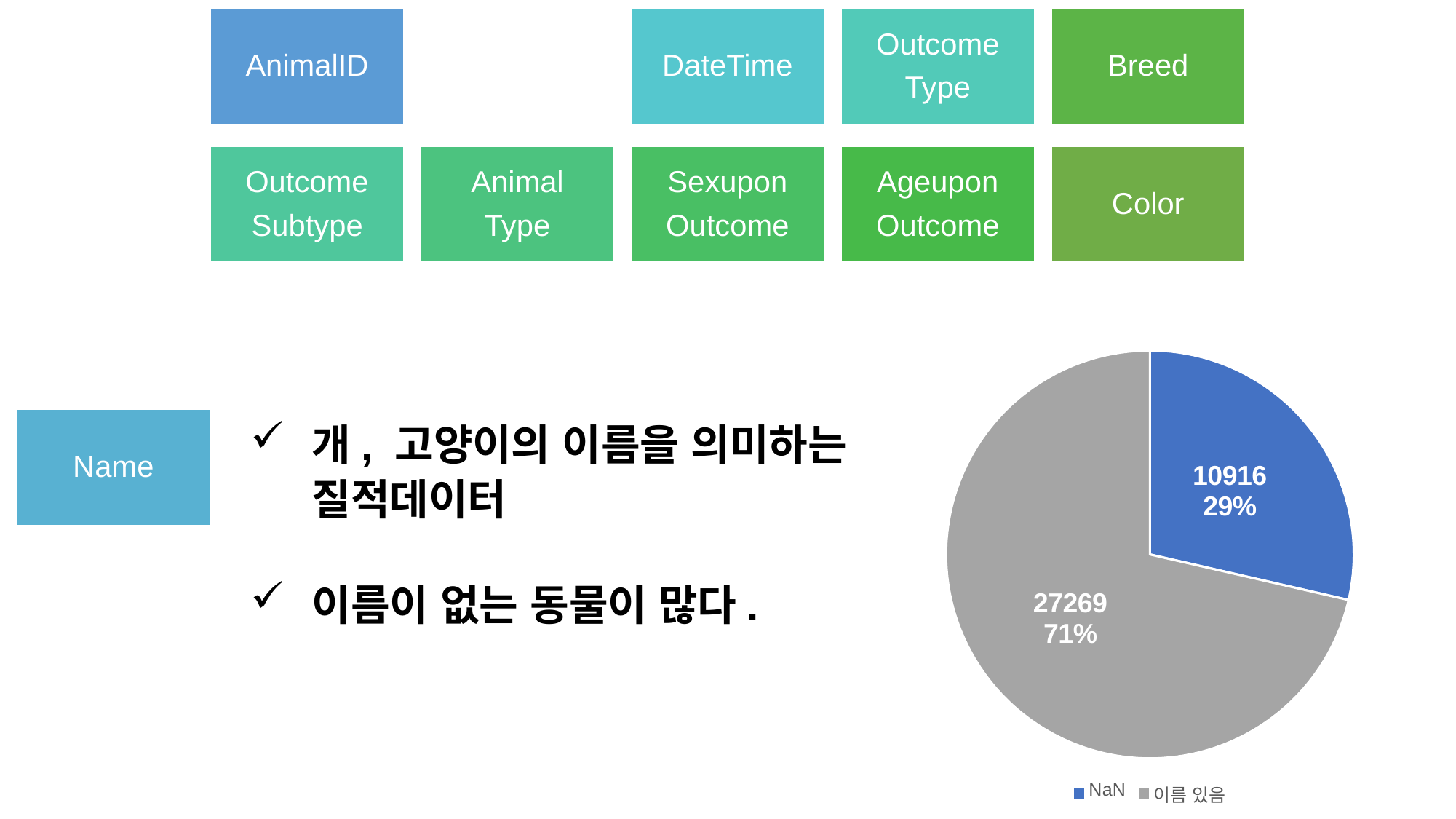

AnimalID
DateTime
Outcome
Type
Breed
Outcome
Subtype
Animal
Type
Sexupon
Outcome
Ageupon
Outcome
Color

### Chart

| Category | 개수 |
|---|---|
| NaN | 10916.0 |
| 이름 있음 | 27269.0 |
Name
개, 고양이의 이름을 의미하는
질적데이터
이름이 없는 동물이 많다.